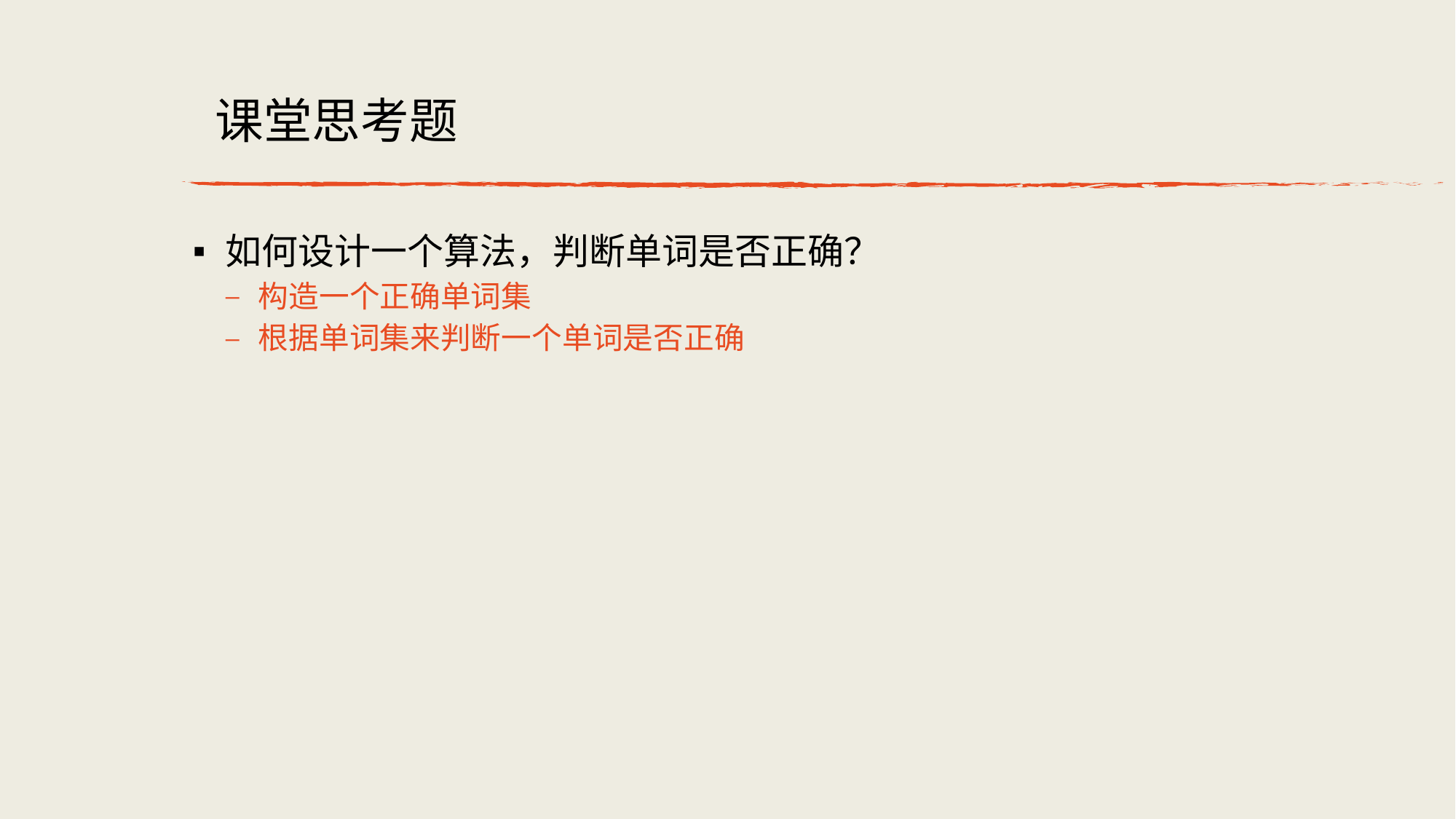

# 课堂思考题
如何设计一个算法，判断单词是否正确？
构造一个正确单词集
根据单词集来判断一个单词是否正确